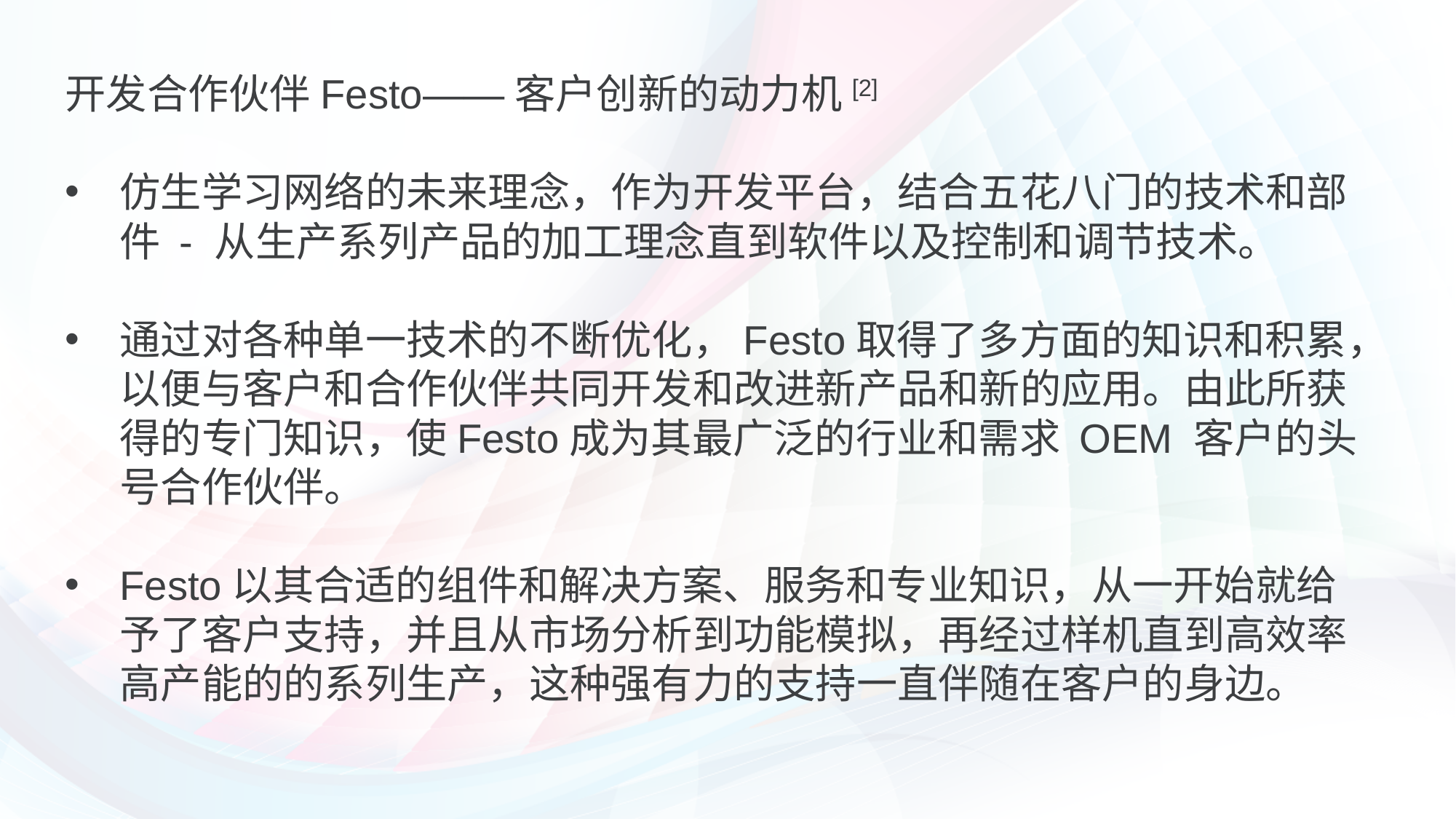

开发合作伙伴Festo——客户创新的动力机[2]

仿生学习网络的未来理念，作为开发平台，结合五花八门的技术和部件 - 从生产系列产品的加工理念直到软件以及控制和调节技术。

通过对各种单一技术的不断优化，Festo取得了多方面的知识和积累，以便与客户和合作伙伴共同开发和改进新产品和新的应用。由此所获得的专门知识，使Festo成为其最广泛的行业和需求 OEM 客户的头号合作伙伴。

Festo以其合适的组件和解决方案、服务和专业知识，从一开始就给予了客户支持，并且从市场分析到功能模拟，再经过样机直到高效率高产能的的系列生产，这种强有力的支持一直伴随在客户的身边。